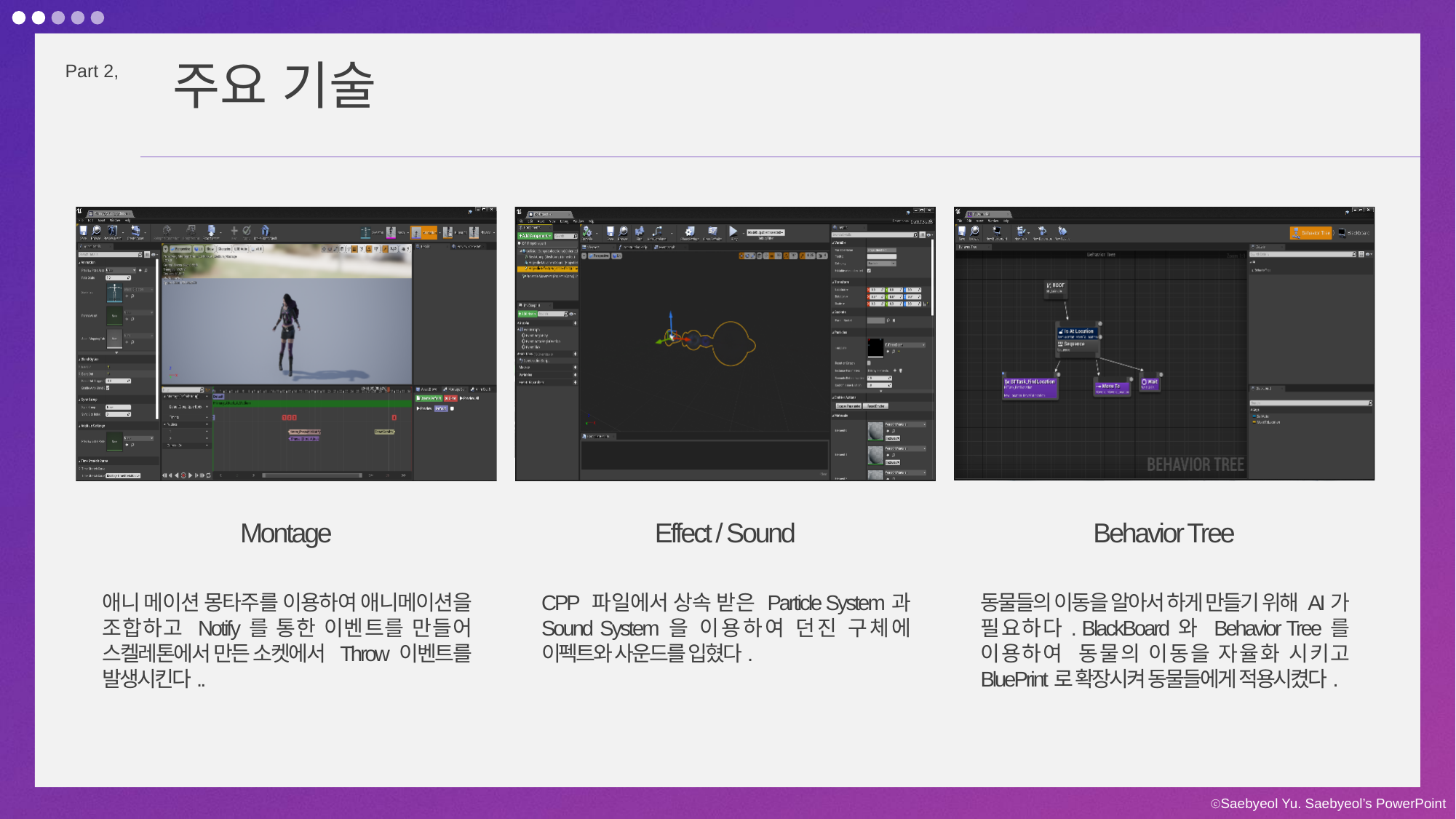

주요 기술
Part 2,

Montage
Effect / Sound
Behavior Tree
애니 메이션 몽타주를 이용하여 애니메이션을 조합하고 Notify를 통한 이벤트를 만들어 스켈레톤에서 만든 소켓에서  Throw 이벤트를 발생시킨다..
CPP 파일에서 상속 받은 Particle System과 Sound System을 이용하여 던진 구체에 이펙트와 사운드를 입혔다.
동물들의 이동을 알아서 하게 만들기 위해 AI가 필요하다. BlackBoard와 Behavior Tree를 이용하여  동물의 이동을 자율화 시키고 BluePrint로 확장시켜 동물들에게 적용시켰다.